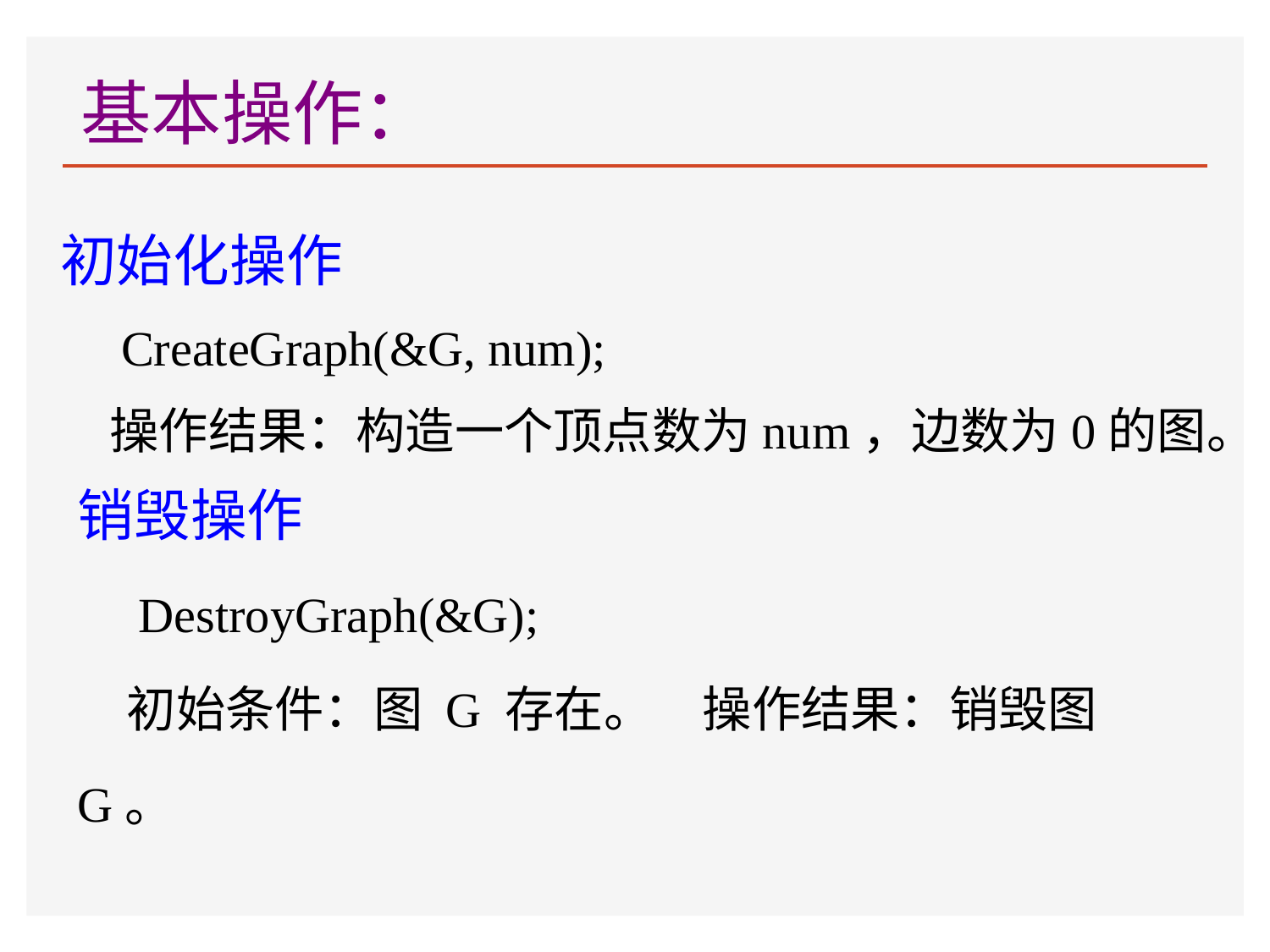

基本操作：
初始化操作
　CreateGraph(&G, num);
　操作结果：构造一个顶点数为num，边数为0的图。
销毁操作
　DestroyGraph(&G);
　初始条件：图 G 存在。　操作结果：销毁图 G。